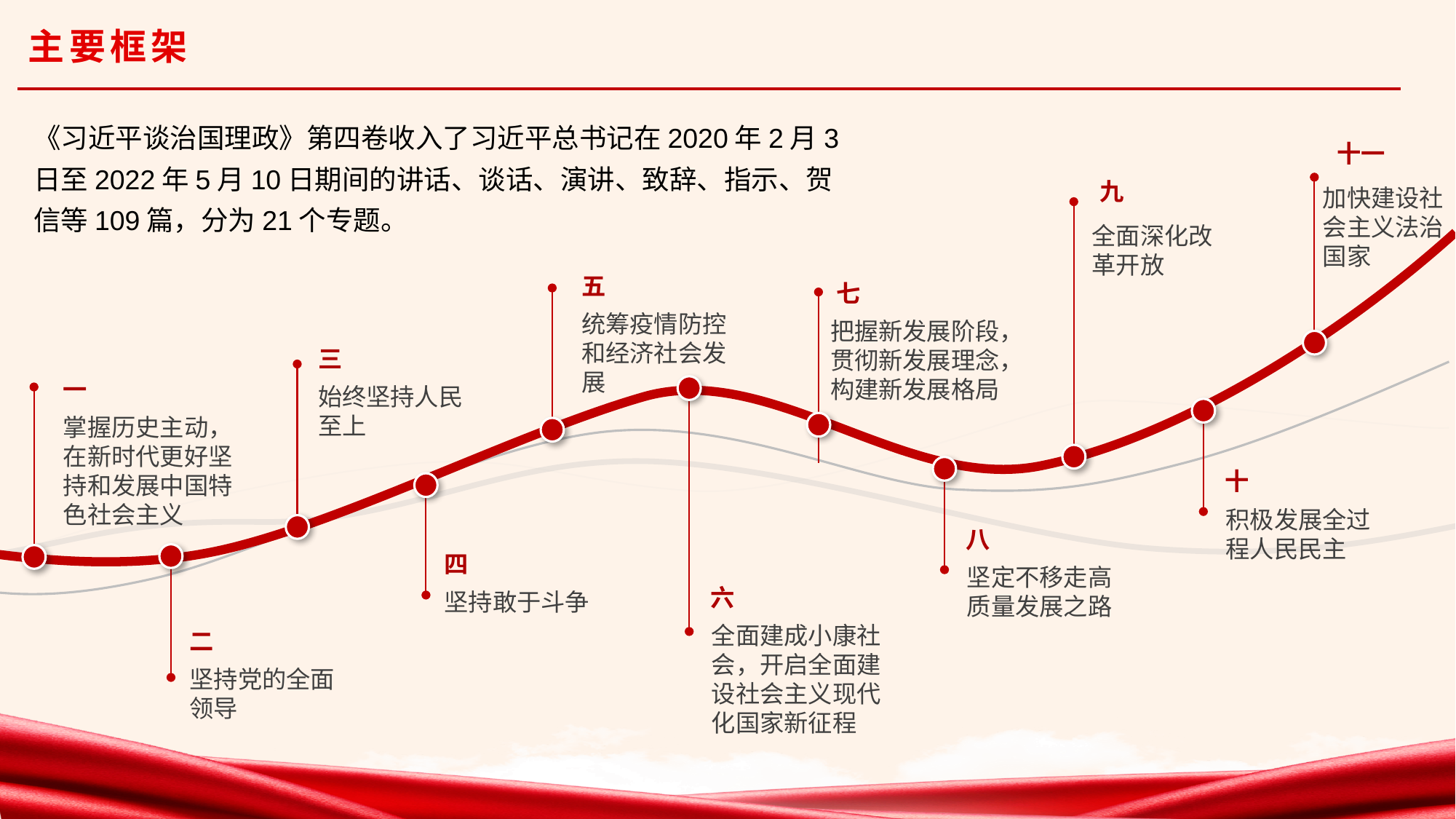

主要框架
《习近平谈治国理政》第四卷收入了习近平总书记在2020年2月3日至2022年5月10日期间的讲话、谈话、演讲、致辞、指示、贺信等109篇，分为21个专题。
十一
九
加快建设社会主义法治国家
全面深化改革开放

五
七
统筹疫情防控和经济社会发展
把握新发展阶段，贯彻新发展理念，构建新发展格局

三
一

始终坚持人民至上

掌握历史主动，在新时代更好坚持和发展中国特色社会主义

十

积极发展全过程人民民主

八
四

坚定不移走高质量发展之路
六
坚持敢于斗争
全面建成小康社会，开启全面建设社会主义现代化国家新征程
二
坚持党的全面领导